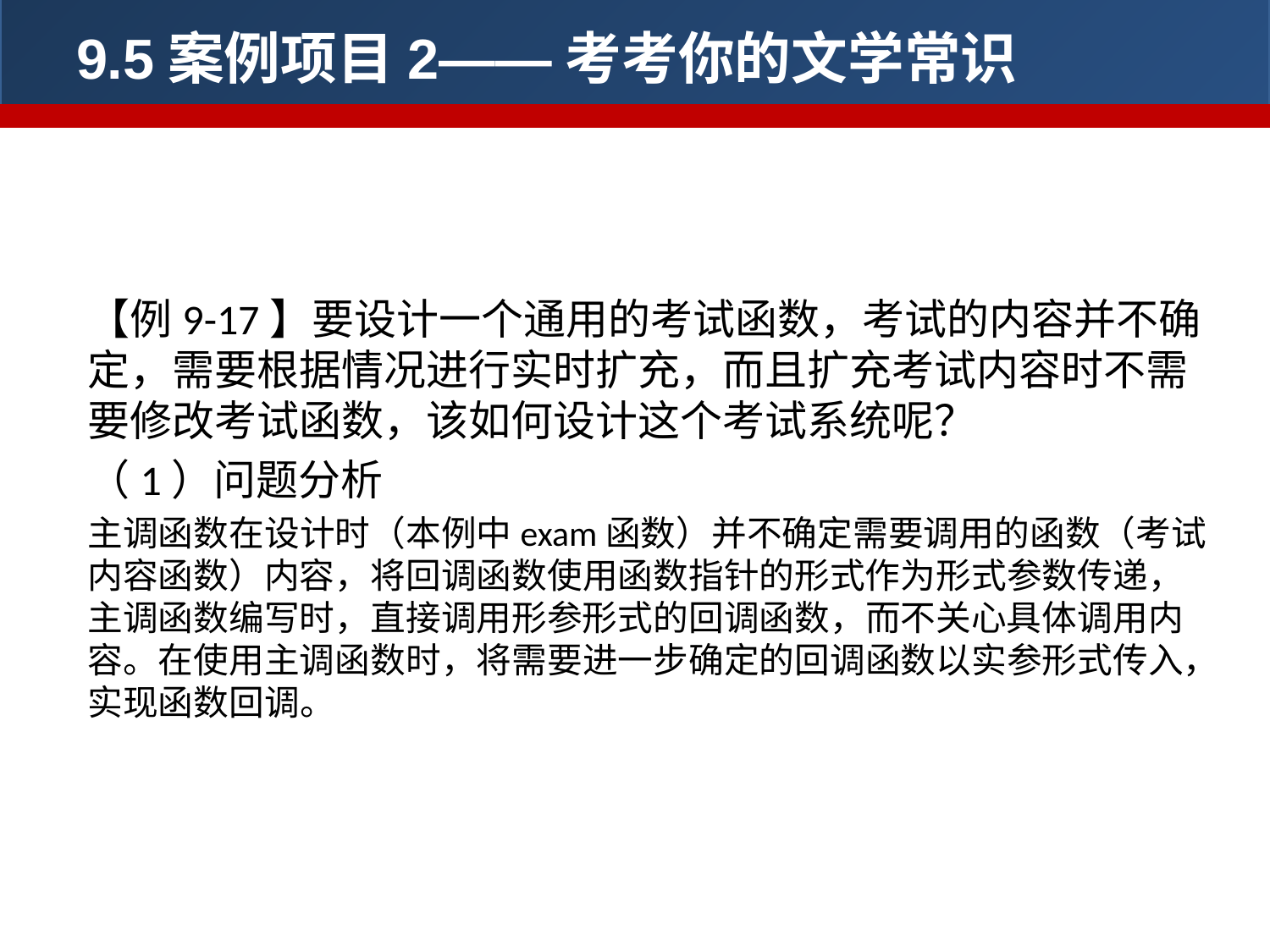

9.5案例项目2——考考你的文学常识

9.5.3回调函数
【例9-17】要设计一个通用的考试函数，考试的内容并不确定，需要根据情况进行实时扩充，而且扩充考试内容时不需要修改考试函数，该如何设计这个考试系统呢？
（1）问题分析
主调函数在设计时（本例中exam函数）并不确定需要调用的函数（考试内容函数）内容，将回调函数使用函数指针的形式作为形式参数传递，主调函数编写时，直接调用形参形式的回调函数，而不关心具体调用内容。在使用主调函数时，将需要进一步确定的回调函数以实参形式传入，实现函数回调。